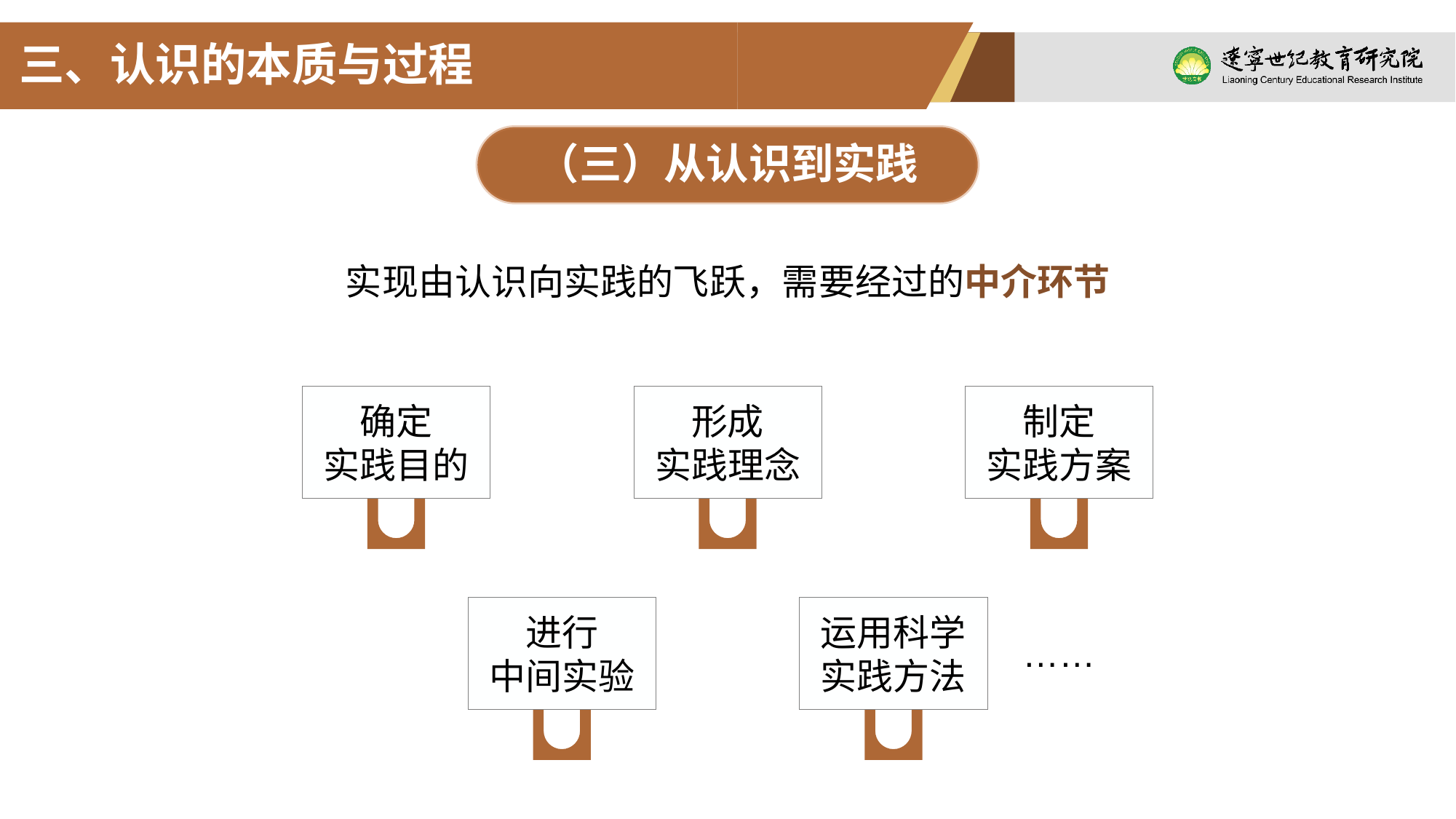

三、认识的本质与过程
（三）从认识到实践
实现由认识向实践的飞跃，需要经过的中介环节
确定
实践目的
形成
实践理念
制定
实践方案

运用科学实践方法
进行
中间实验

……